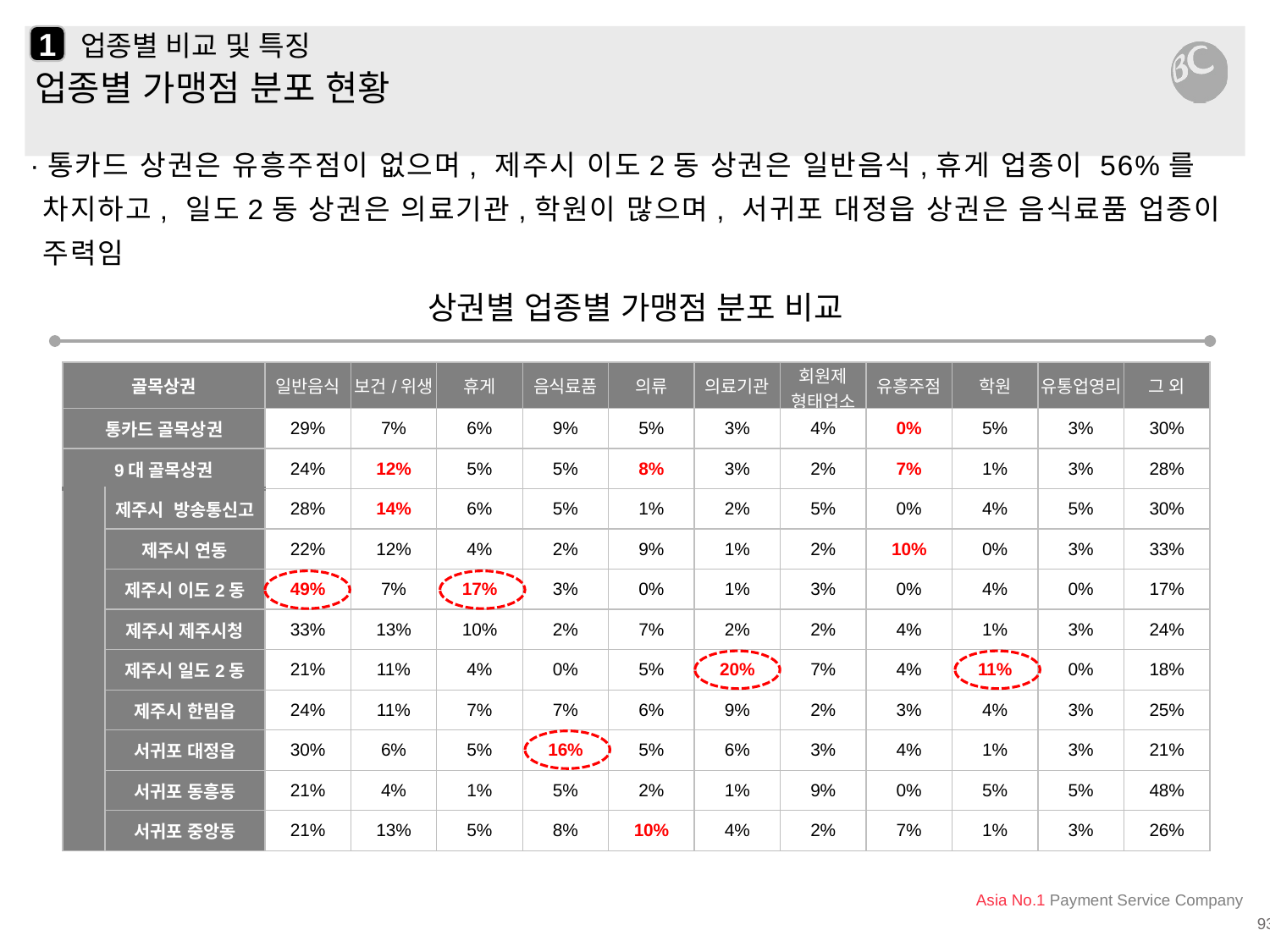

1
# 업종별 비교 및 특징
업종별 가맹점 분포 현황
·통카드 상권은 유흥주점이 없으며, 제주시 이도2동 상권은 일반음식,휴게 업종이 56%를 차지하고, 일도2동 상권은 의료기관,학원이 많으며, 서귀포 대정읍 상권은 음식료품 업종이 주력임
상권별 업종별 가맹점 분포 비교
| 골목상권 |  | 일반음식 | 보건/위생 | 휴게 | 음식료품 | 의류 | 의료기관 | 회원제 형태업소 | 유흥주점 | 학원 | 유통업영리 | 그 외 |
| --- | --- | --- | --- | --- | --- | --- | --- | --- | --- | --- | --- | --- |
| 통카드 골목상권 |  | 29% | 7% | 6% | 9% | 5% | 3% | 4% | 0% | 5% | 3% | 30% |
| 9대 골목상권 |  | 24% | 12% | 5% | 5% | 8% | 3% | 2% | 7% | 1% | 3% | 28% |
|  | 제주시 방송통신고 | 28% | 14% | 6% | 5% | 1% | 2% | 5% | 0% | 4% | 5% | 30% |
|  | 제주시 연동 | 22% | 12% | 4% | 2% | 9% | 1% | 2% | 10% | 0% | 3% | 33% |
|  | 제주시 이도2동 | 49% | 7% | 17% | 3% | 0% | 1% | 3% | 0% | 4% | 0% | 17% |
|  | 제주시 제주시청 | 33% | 13% | 10% | 2% | 7% | 2% | 2% | 4% | 1% | 3% | 24% |
|  | 제주시 일도2동 | 21% | 11% | 4% | 0% | 5% | 20% | 7% | 4% | 11% | 0% | 18% |
|  | 제주시 한림읍 | 24% | 11% | 7% | 7% | 6% | 9% | 2% | 3% | 4% | 3% | 25% |
|  | 서귀포 대정읍 | 30% | 6% | 5% | 16% | 5% | 6% | 3% | 4% | 1% | 3% | 21% |
|  | 서귀포 동흥동 | 21% | 4% | 1% | 5% | 2% | 1% | 9% | 0% | 5% | 5% | 48% |
|  | 서귀포 중앙동 | 21% | 13% | 5% | 8% | 10% | 4% | 2% | 7% | 1% | 3% | 26% |